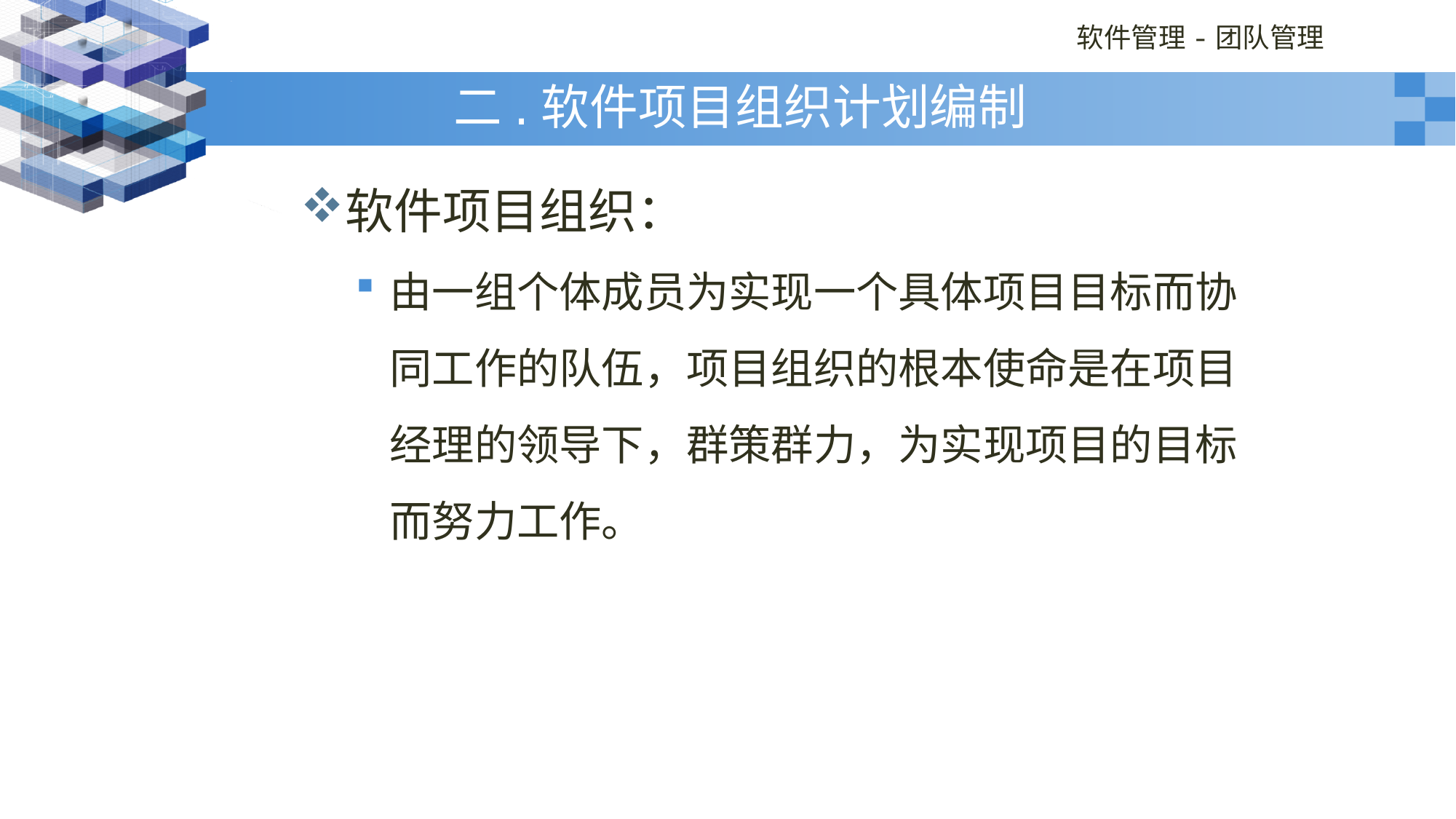

# 二.软件项目组织计划编制
软件项目组织：
由一组个体成员为实现一个具体项目目标而协同工作的队伍，项目组织的根本使命是在项目经理的领导下，群策群力，为实现项目的目标而努力工作。